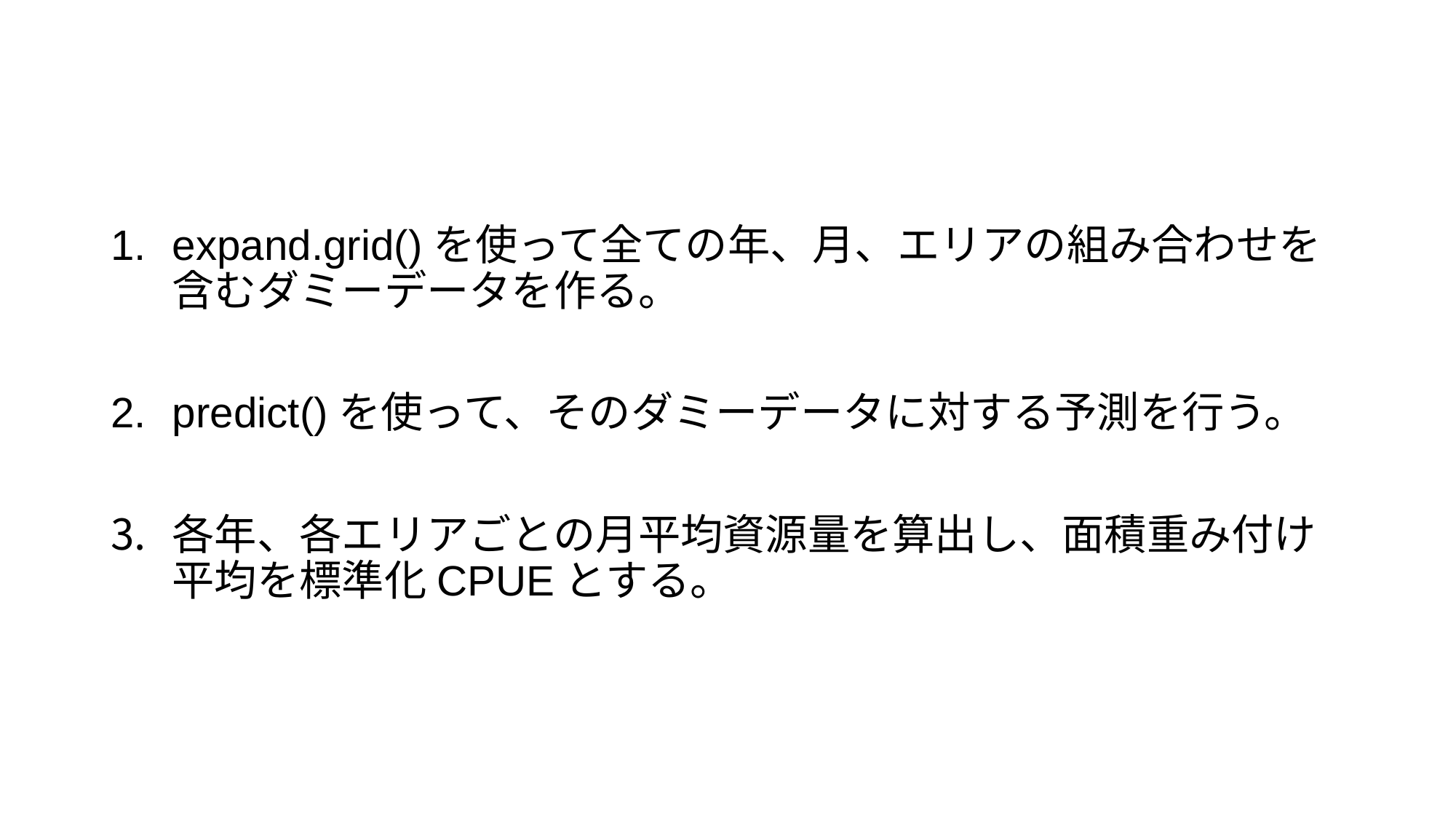

#
expand.grid()を使って全ての年、月、エリアの組み合わせを含むダミーデータを作る。

predict()を使って、そのダミーデータに対する予測を行う。

各年、各エリアごとの月平均資源量を算出し、面積重み付け平均を標準化CPUEとする。